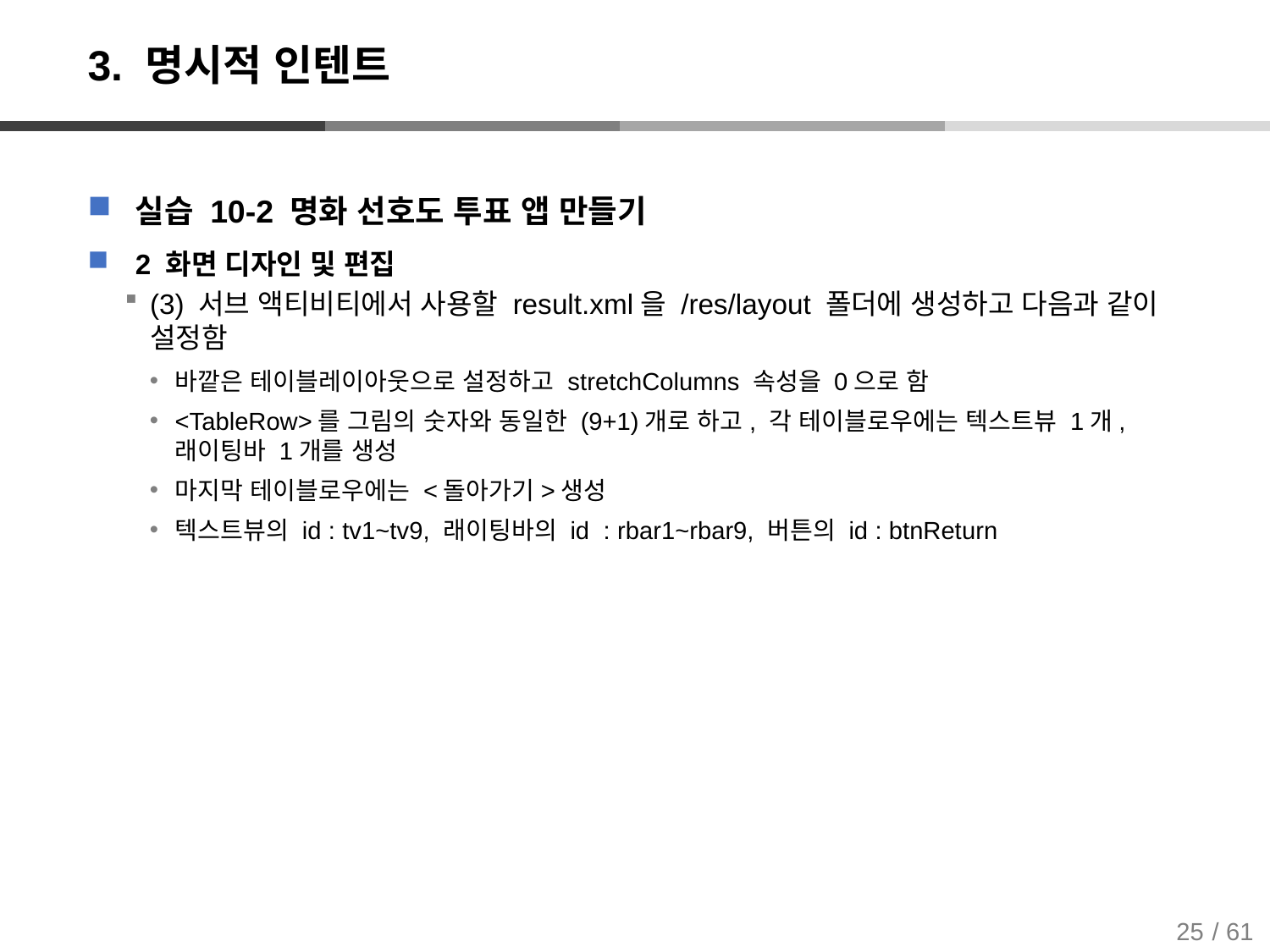

# 3. 명시적 인텐트
실습 10-2 명화 선호도 투표 앱 만들기
2 화면 디자인 및 편집
(3) 서브 액티비티에서 사용할 result.xml을 /res/layout 폴더에 생성하고 다음과 같이 설정함
바깥은 테이블레이아웃으로 설정하고 stretchColumns 속성을 0으로 함
<TableRow>를 그림의 숫자와 동일한 (9+1)개로 하고, 각 테이블로우에는 텍스트뷰 1개, 래이팅바 1개를 생성
마지막 테이블로우에는 <돌아가기>생성
텍스트뷰의 id : tv1~tv9, 래이팅바의 id  : rbar1~rbar9, 버튼의 id : btnReturn